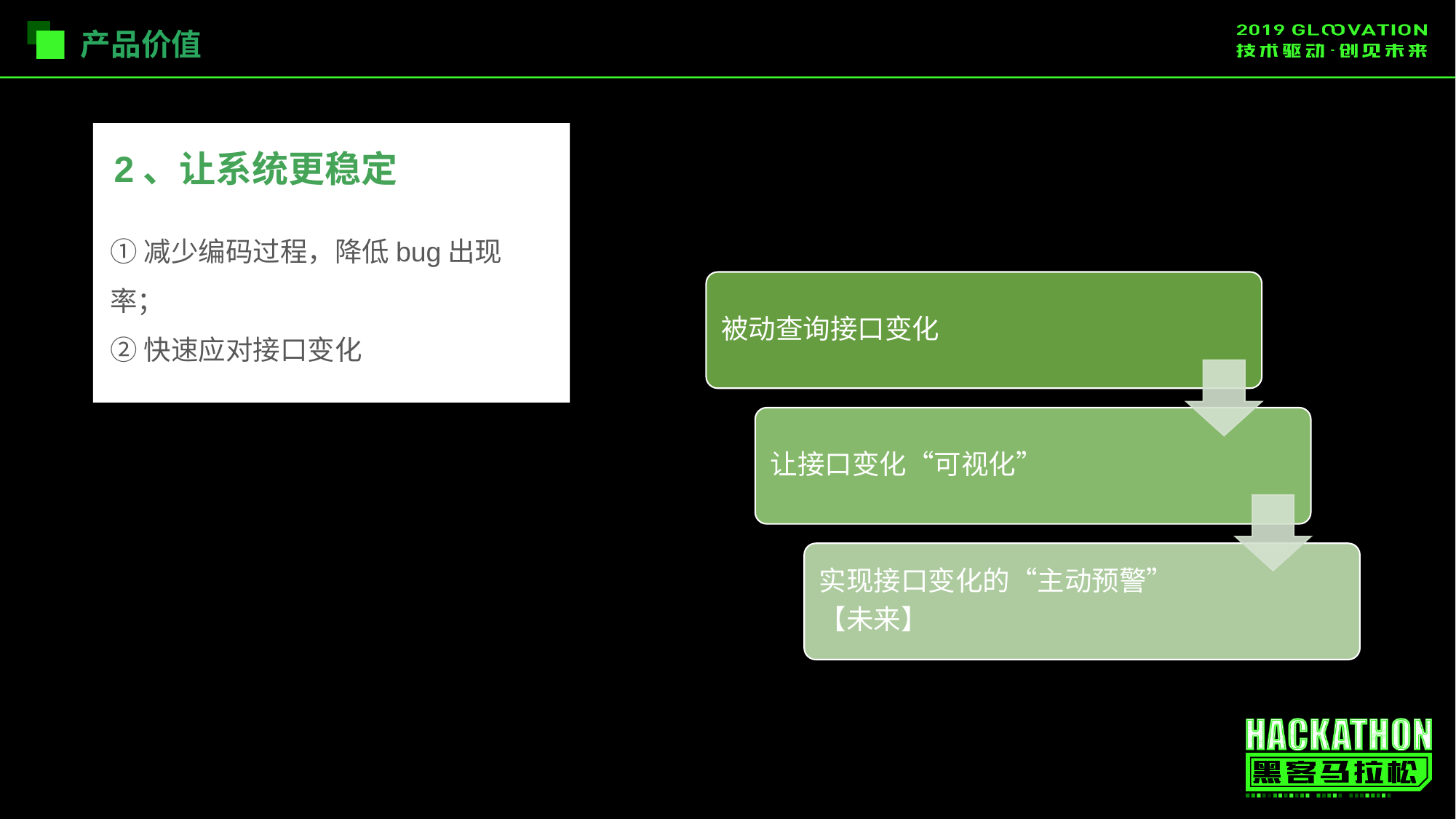

产品价值

2、让系统更稳定
①减少编码过程，降低bug出现率；
②快速应对接口变化
被动查询接口变化
让接口变化“可视化”
实现接口变化的“主动预警”
【未来】